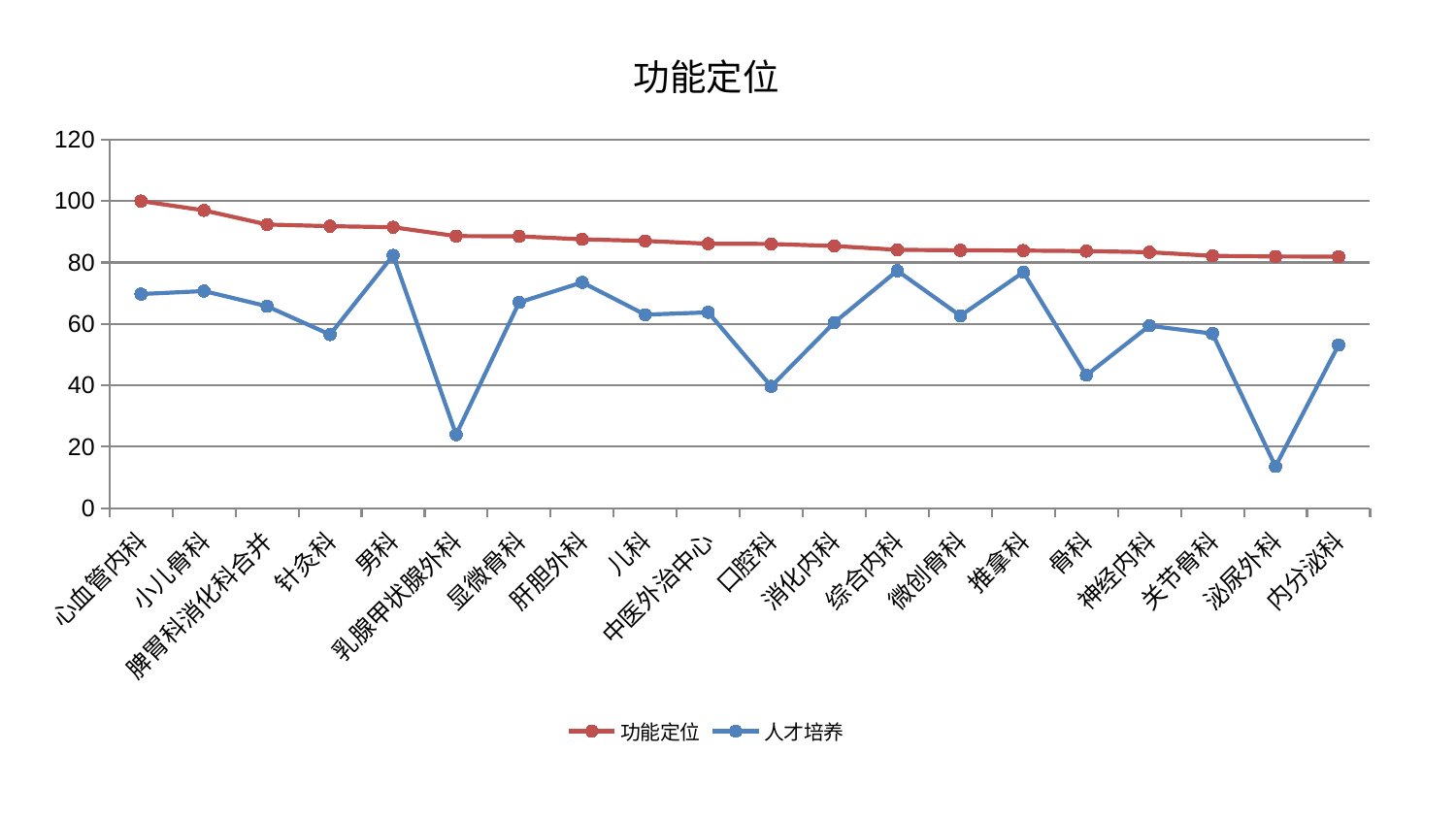

### Chart: 功能定位

| Category | 功能定位 | 人才培养 |
|---|---|---|
| 心血管内科 | 100.0 | 69.7469454334057 |
| 小儿骨科 | 96.97671237732213 | 70.70578621541068 |
| 脾胃科消化科合并 | 92.3746306906389 | 65.77560727000187 |
| 针灸科 | 91.82099518942248 | 56.55347664050843 |
| 男科 | 91.49262995513661 | 82.32592954484342 |
| 乳腺甲状腺外科 | 88.5971818128245 | 23.97993889009097 |
| 显微骨科 | 88.52034022486365 | 67.0189599548338 |
| 肝胆外科 | 87.5550829191276 | 73.54824564469418 |
| 儿科 | 87.03581503214872 | 63.031651050566225 |
| 中医外治中心 | 86.11568151351592 | 63.77708799424013 |
| 口腔科 | 86.0533164874183 | 39.68140624886607 |
| 消化内科 | 85.3784250667553 | 60.47152842943228 |
| 综合内科 | 84.1361398185474 | 77.33260861566555 |
| 微创骨科 | 83.96978436406168 | 62.66951527140844 |
| 推拿科 | 83.88363437525817 | 76.84509201358745 |
| 骨科 | 83.708894970494 | 43.345013649026114 |
| 神经内科 | 83.35626195216173 | 59.415827550791924 |
| 关节骨科 | 82.16041174376431 | 56.875613659659884 |
| 泌尿外科 | 81.96522307316519 | 13.620632943632973 |
| 内分泌科 | 81.90324448462874 | 53.15212279161498 |
236